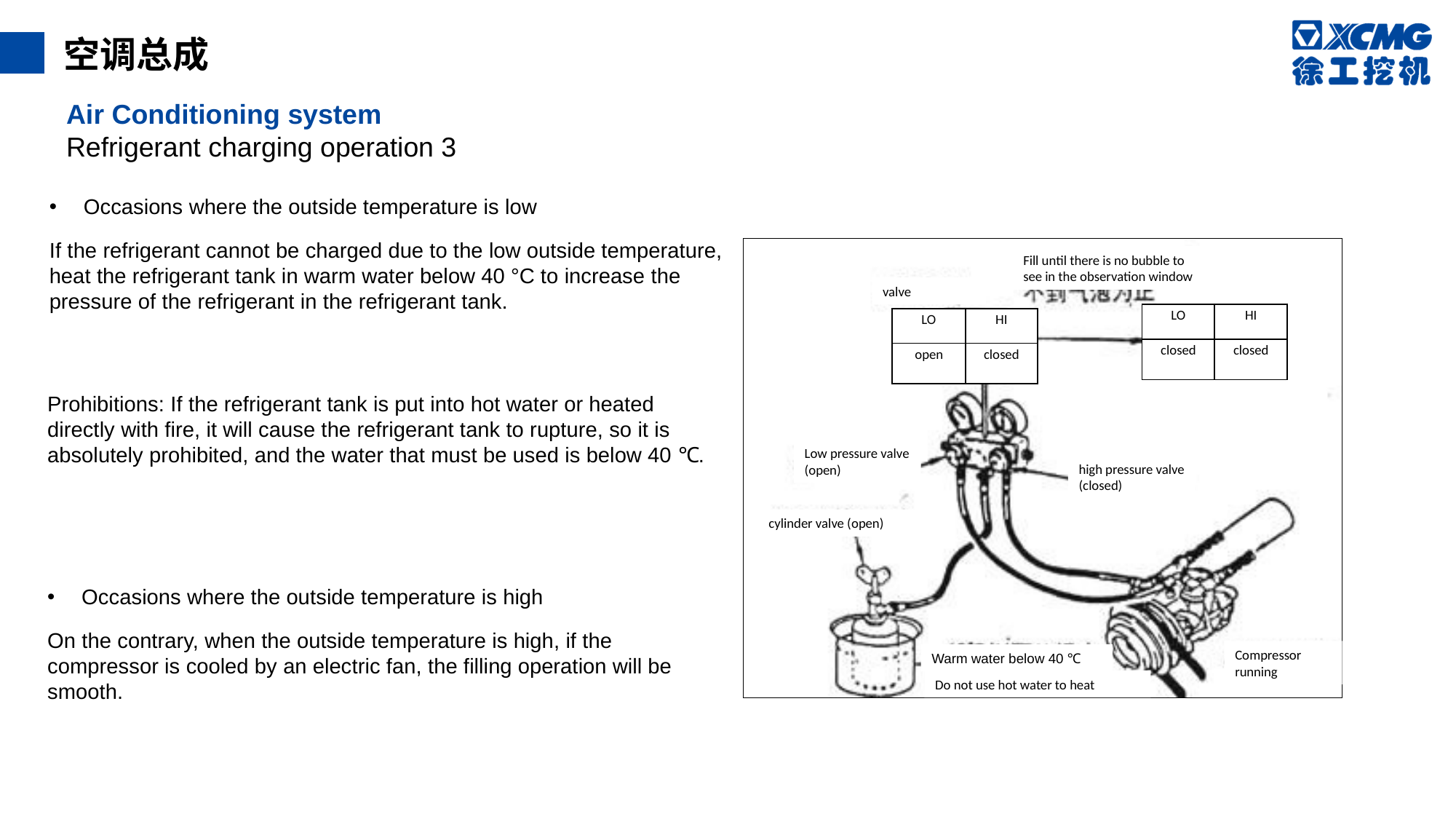

空调总成

Air Conditioning system
Refrigerant charging operation 3
Occasions where the outside temperature is low
If the refrigerant cannot be charged due to the low outside temperature, heat the refrigerant tank in warm water below 40 °C to increase the pressure of the refrigerant in the refrigerant tank.

Fill until there is no bubble to see in the observation window
valve
| LO | HI |
| --- | --- |
| closed | closed |
| LO | HI |
| --- | --- |
| open | closed |
Prohibitions: If the refrigerant tank is put into hot water or heated directly with fire, it will cause the refrigerant tank to rupture, so it is absolutely prohibited, and the water that must be used is below 40 ℃.
Low pressure valve (open)
high pressure valve (closed)
cylinder valve (open)
Occasions where the outside temperature is high
On the contrary, when the outside temperature is high, if the compressor is cooled by an electric fan, the filling operation will be smooth.
Compressor running
Warm water below 40 ℃
Do not use hot water to heat